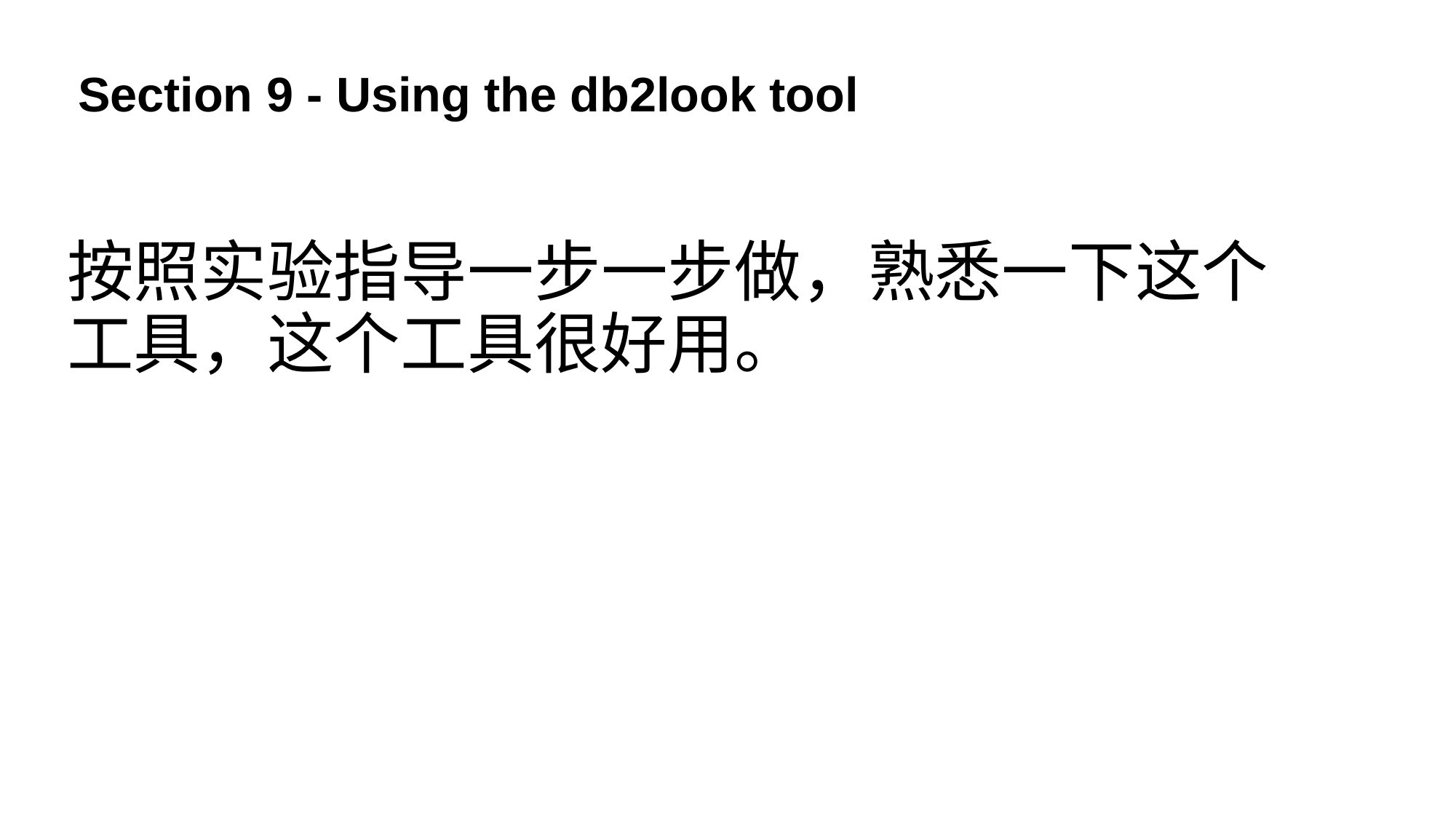

Section 9 - Using the db2look tool
按照实验指导一步一步做，熟悉一下这个工具，这个工具很好用。